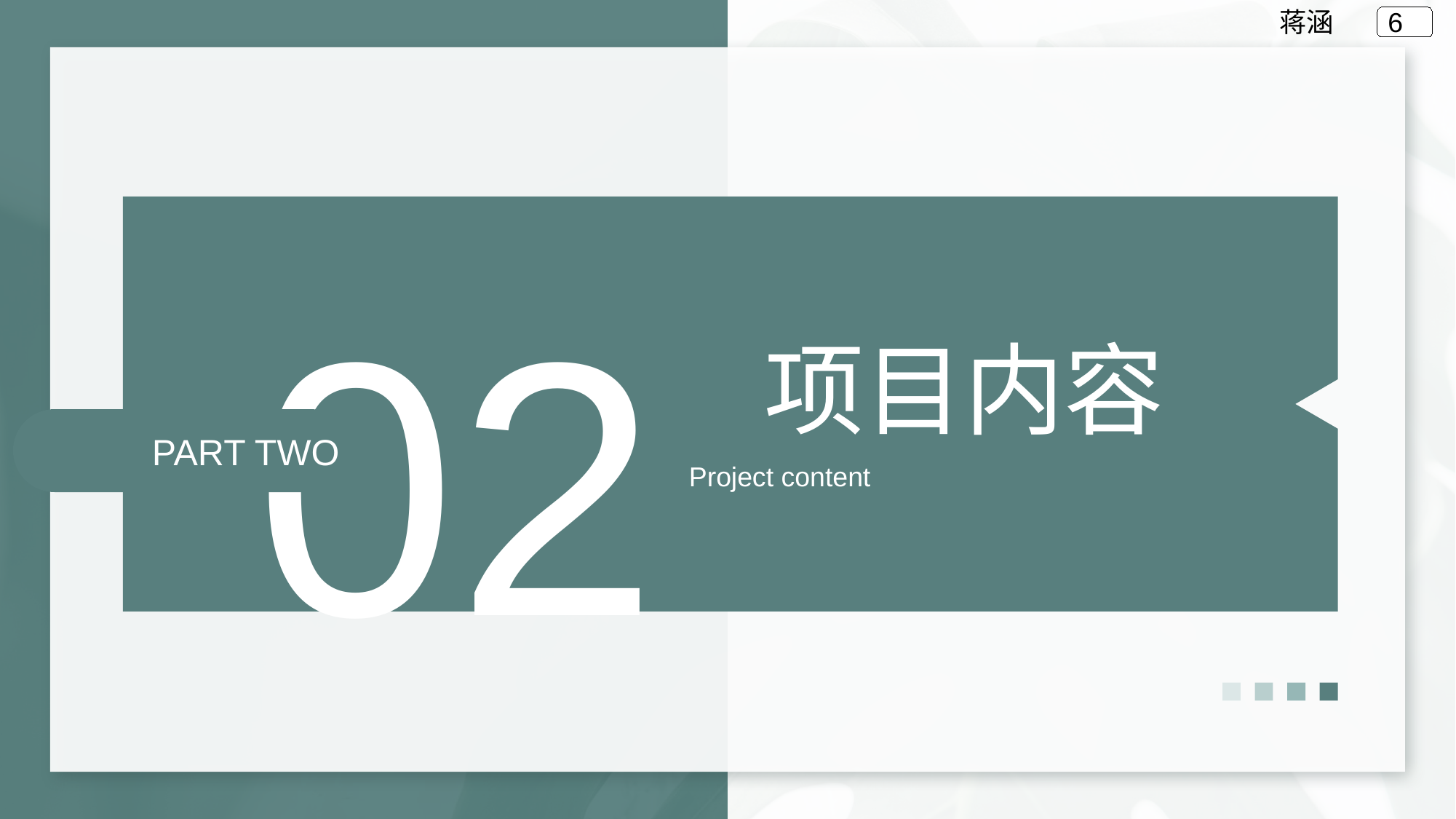

蒋涵
02
项目内容
Project content

PART TWO